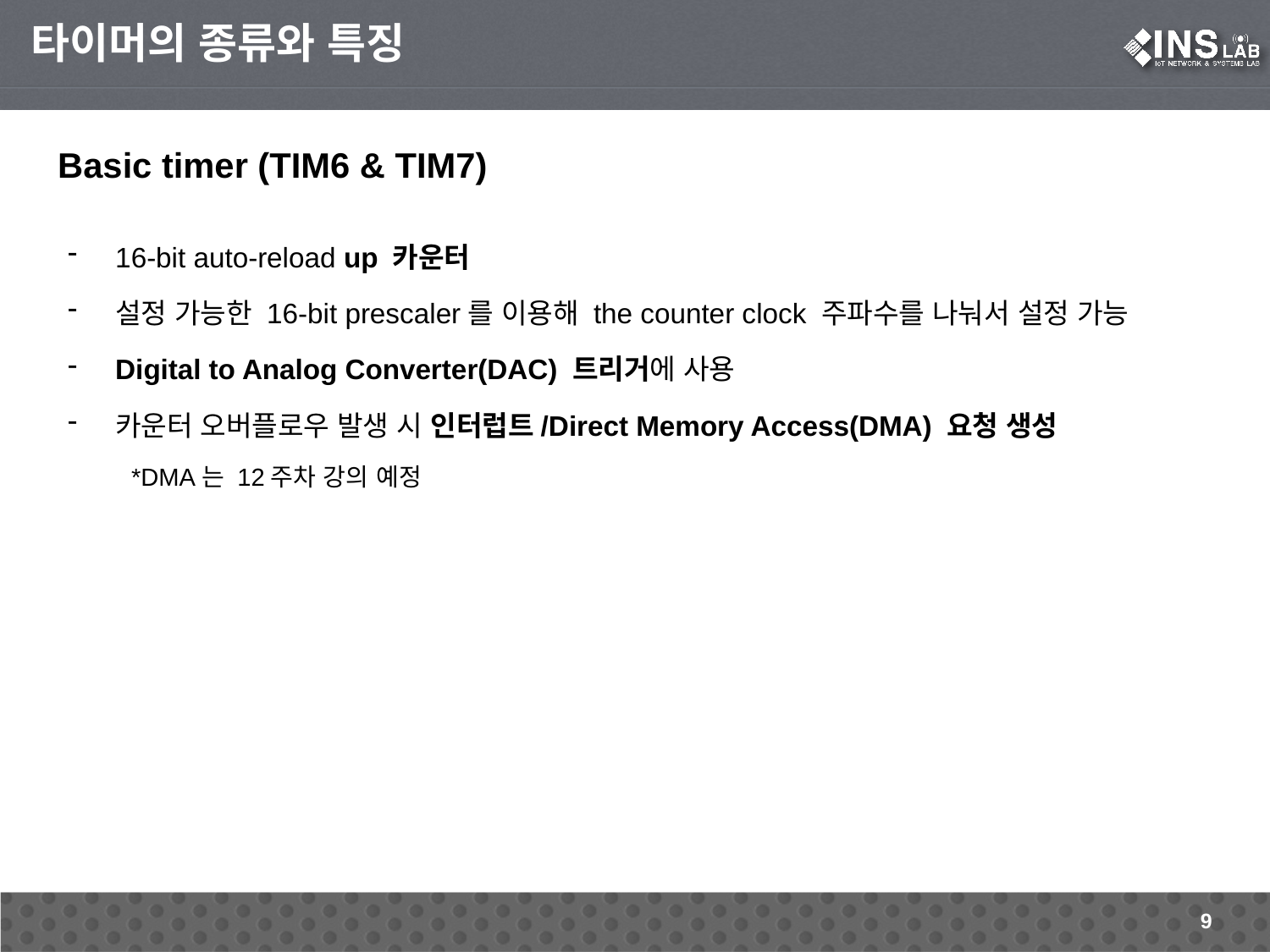

타이머의 종류와 특징

Basic timer (TIM6 & TIM7)
16-bit auto-reload up 카운터
설정 가능한 16-bit prescaler를 이용해 the counter clock 주파수를 나눠서 설정 가능
Digital to Analog Converter(DAC) 트리거에 사용
카운터 오버플로우 발생 시 인터럽트/Direct Memory Access(DMA) 요청 생성
*DMA는 12주차 강의 예정
9